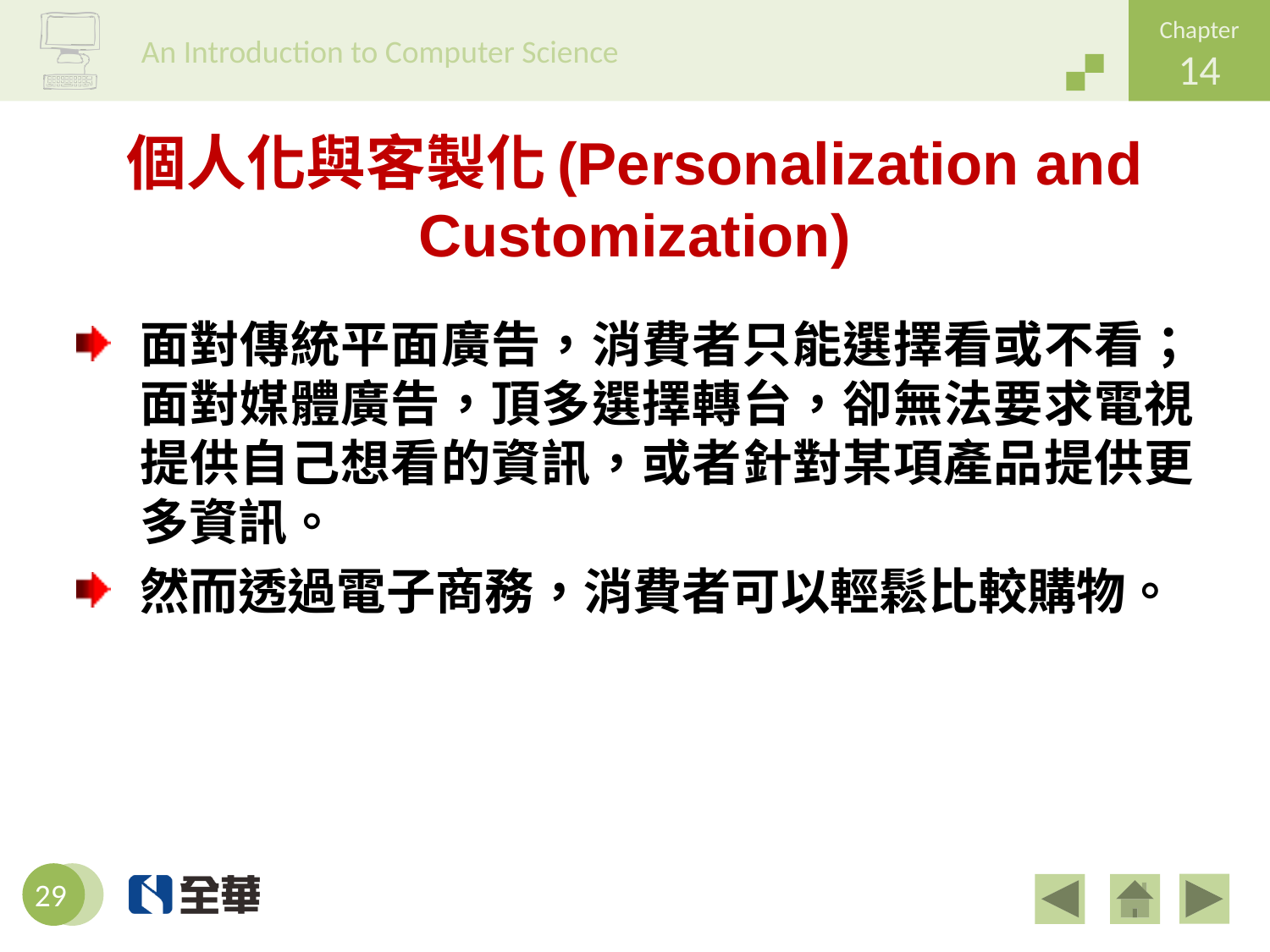

# 個人化與客製化(Personalization and Customization)
面對傳統平面廣告，消費者只能選擇看或不看；面對媒體廣告，頂多選擇轉台，卻無法要求電視提供自己想看的資訊，或者針對某項產品提供更多資訊。
然而透過電子商務，消費者可以輕鬆比較購物。